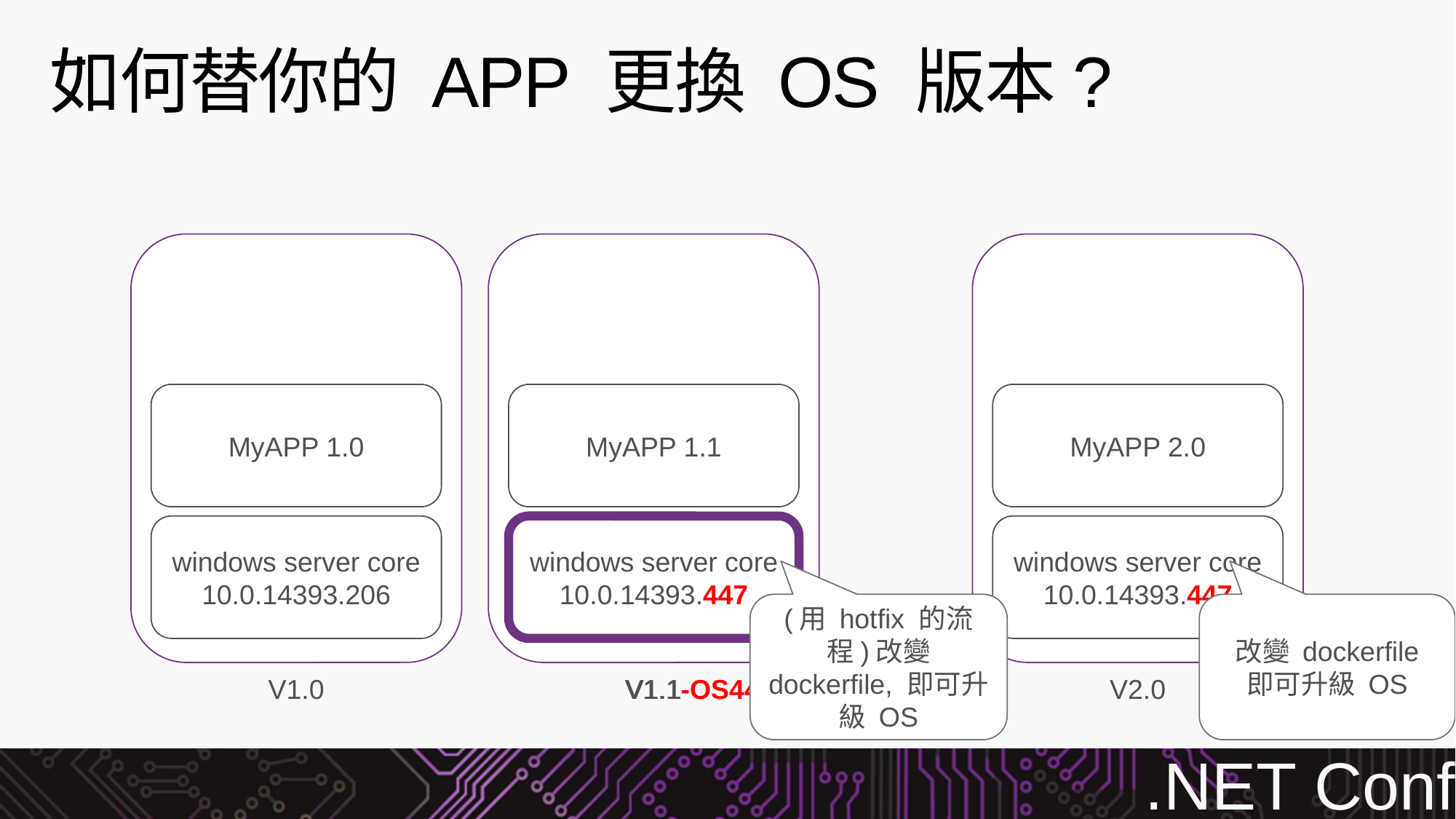

# 如何替你的 APP 更換 OS 版本?

MyAPP 1.0
MyAPP 1.1
MyAPP 2.0
windows server core
10.0.14393.206
windows server core
10.0.14393.447
windows server core
10.0.14393.206
windows server core
10.0.14393.447
(用 hotfix 的流程)改變 dockerfile, 即可升級 OS
改變 dockerfile 即可升級 OS
V1.0
V1.1
V1.1-OS447
V2.0